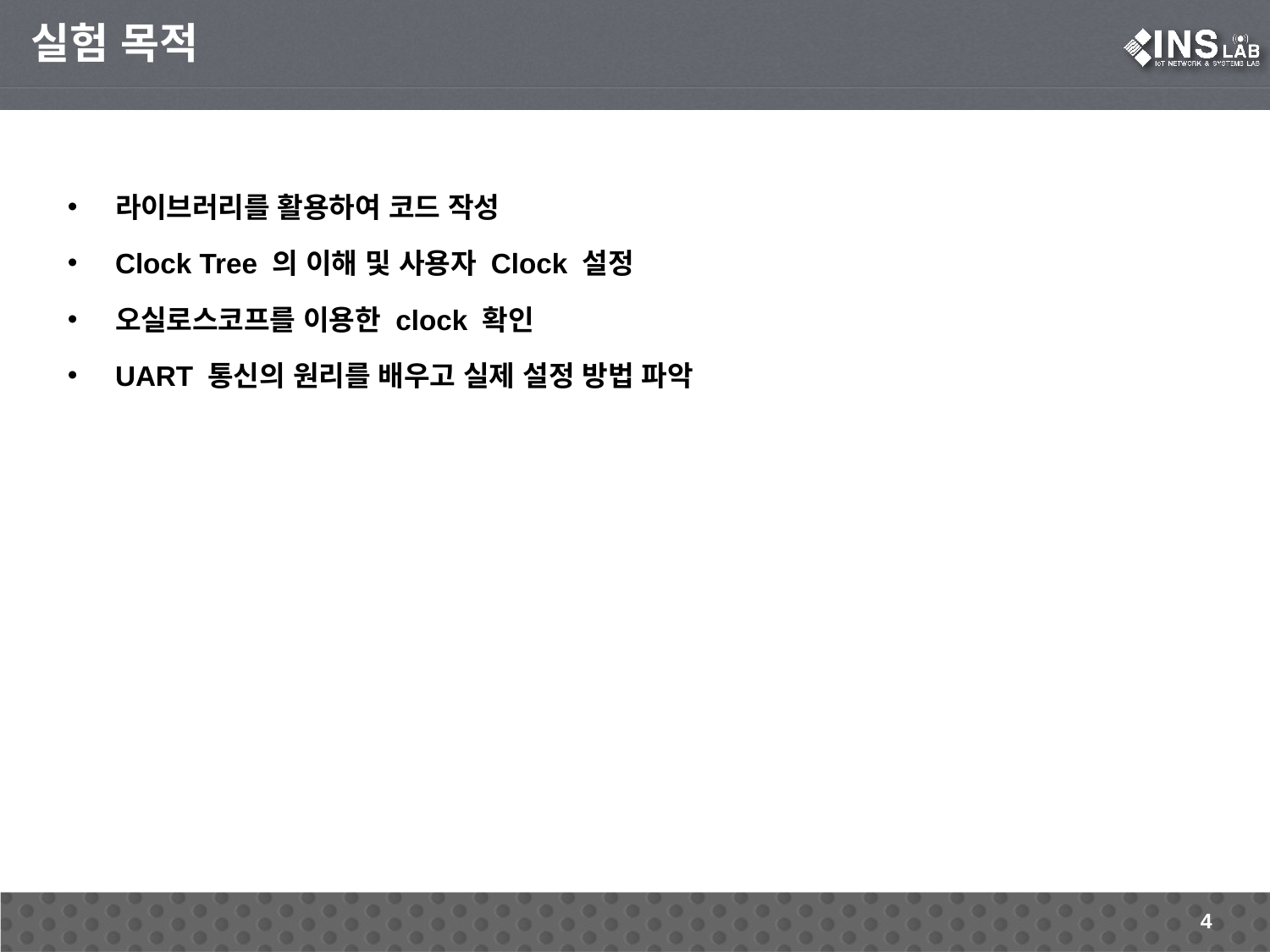

실험 목적
라이브러리를 활용하여 코드 작성
Clock Tree 의 이해 및 사용자 Clock 설정
오실로스코프를 이용한 clock 확인
UART 통신의 원리를 배우고 실제 설정 방법 파악
4